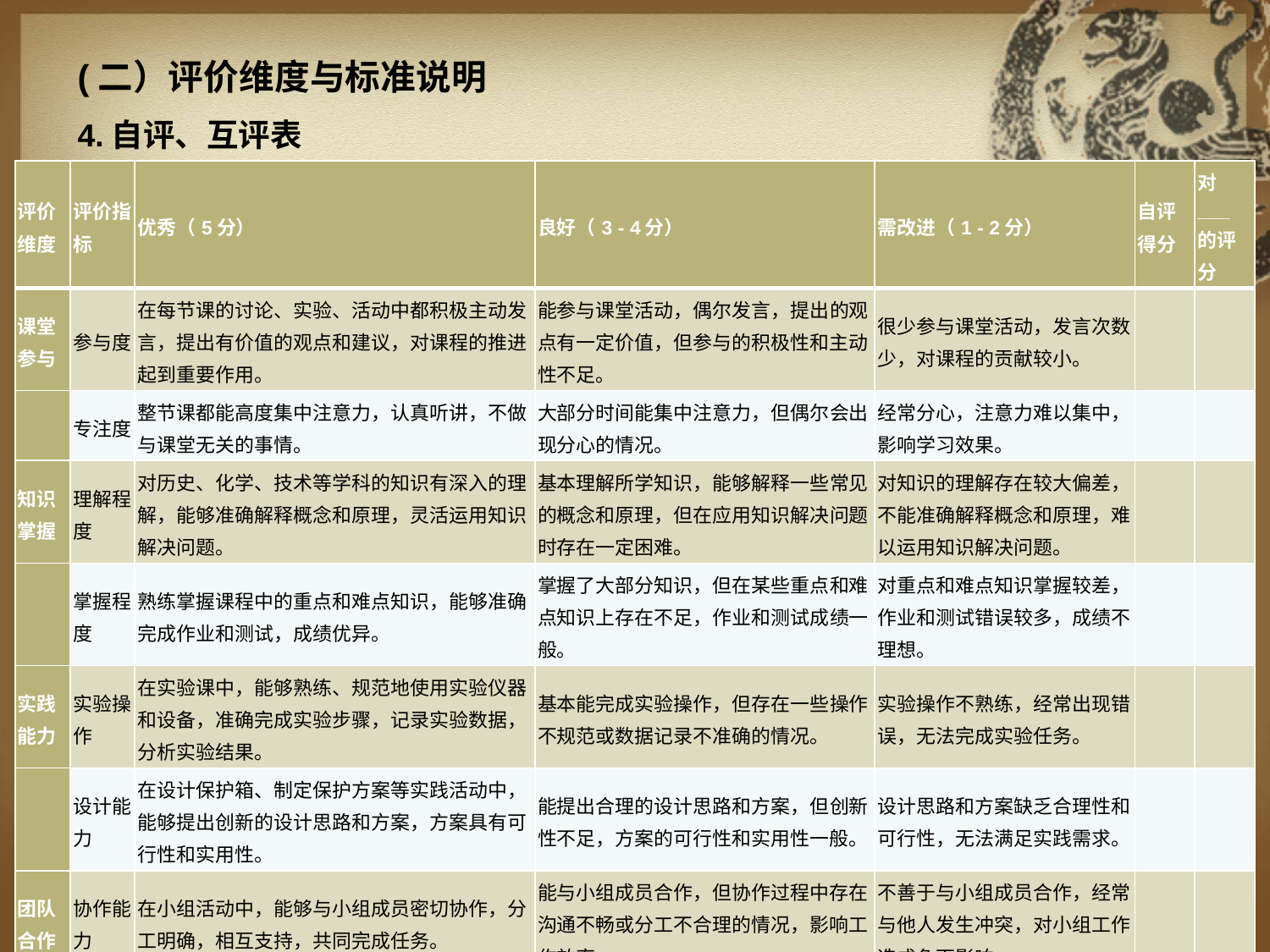

(二）评价维度与标准说明
4.自评、互评表
| 评价维度 | 评价指标 | 优秀（5分） | 良好（3 - 4分） | 需改进（1 - 2分） | 自评得分 | 对\_\_\_的评分 |
| --- | --- | --- | --- | --- | --- | --- |
| 课堂参与 | 参与度 | 在每节课的讨论、实验、活动中都积极主动发言，提出有价值的观点和建议，对课程的推进起到重要作用。 | 能参与课堂活动，偶尔发言，提出的观点有一定价值，但参与的积极性和主动性不足。 | 很少参与课堂活动，发言次数少，对课程的贡献较小。 |  |  |
|  | 专注度 | 整节课都能高度集中注意力，认真听讲，不做与课堂无关的事情。 | 大部分时间能集中注意力，但偶尔会出现分心的情况。 | 经常分心，注意力难以集中，影响学习效果。 |  |  |
| 知识掌握 | 理解程度 | 对历史、化学、技术等学科的知识有深入的理解，能够准确解释概念和原理，灵活运用知识解决问题。 | 基本理解所学知识，能够解释一些常见的概念和原理，但在应用知识解决问题时存在一定困难。 | 对知识的理解存在较大偏差，不能准确解释概念和原理，难以运用知识解决问题。 |  |  |
|  | 掌握程度 | 熟练掌握课程中的重点和难点知识，能够准确完成作业和测试，成绩优异。 | 掌握了大部分知识，但在某些重点和难点知识上存在不足，作业和测试成绩一般。 | 对重点和难点知识掌握较差，作业和测试错误较多，成绩不理想。 |  |  |
| 实践能力 | 实验操作 | 在实验课中，能够熟练、规范地使用实验仪器和设备，准确完成实验步骤，记录实验数据，分析实验结果。 | 基本能完成实验操作，但存在一些操作不规范或数据记录不准确的情况。 | 实验操作不熟练，经常出现错误，无法完成实验任务。 |  |  |
|  | 设计能力 | 在设计保护箱、制定保护方案等实践活动中，能够提出创新的设计思路和方案，方案具有可行性和实用性。 | 能提出合理的设计思路和方案，但创新性不足，方案的可行性和实用性一般。 | 设计思路和方案缺乏合理性和可行性，无法满足实践需求。 |  |  |
| 团队合作 | 协作能力 | 在小组活动中，能够与小组成员密切协作，分工明确，相互支持，共同完成任务。 | 能与小组成员合作，但协作过程中存在沟通不畅或分工不合理的情况，影响工作效率。 | 不善于与小组成员合作，经常与他人发生冲突，对小组工作造成负面影响。 |  |  |
|  | 贡献度 | 为小组的讨论和决策提供了重要的建议和思路，积极承担小组任务，对小组的成果有较大贡献。 | 参与小组任务，但贡献相对较小，对小组的决策和成果影响不大。 | 在小组中几乎没有贡献，不承担小组任务，依赖他人完成工作。 |  |  |